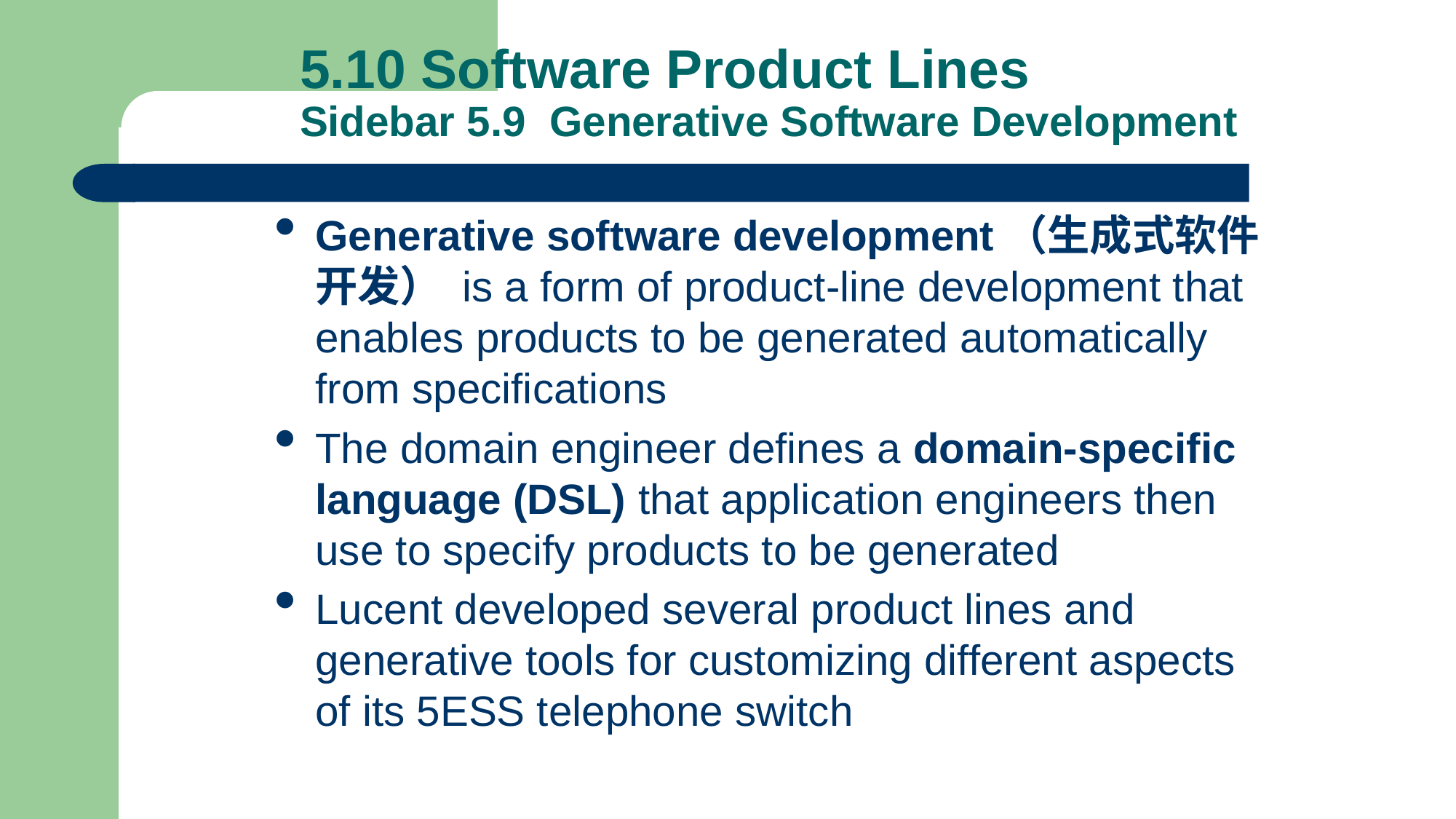

5.10 Software Product Lines
Sidebar 5.9  Generative Software Development
Generative software development（生成式软件开发） is a form of product-line development that enables products to be generated automatically from specifications
The domain engineer defines a domain-specific language (DSL) that application engineers then use to specify products to be generated
Lucent developed several product lines and generative tools for customizing different aspects of its 5ESS telephone switch